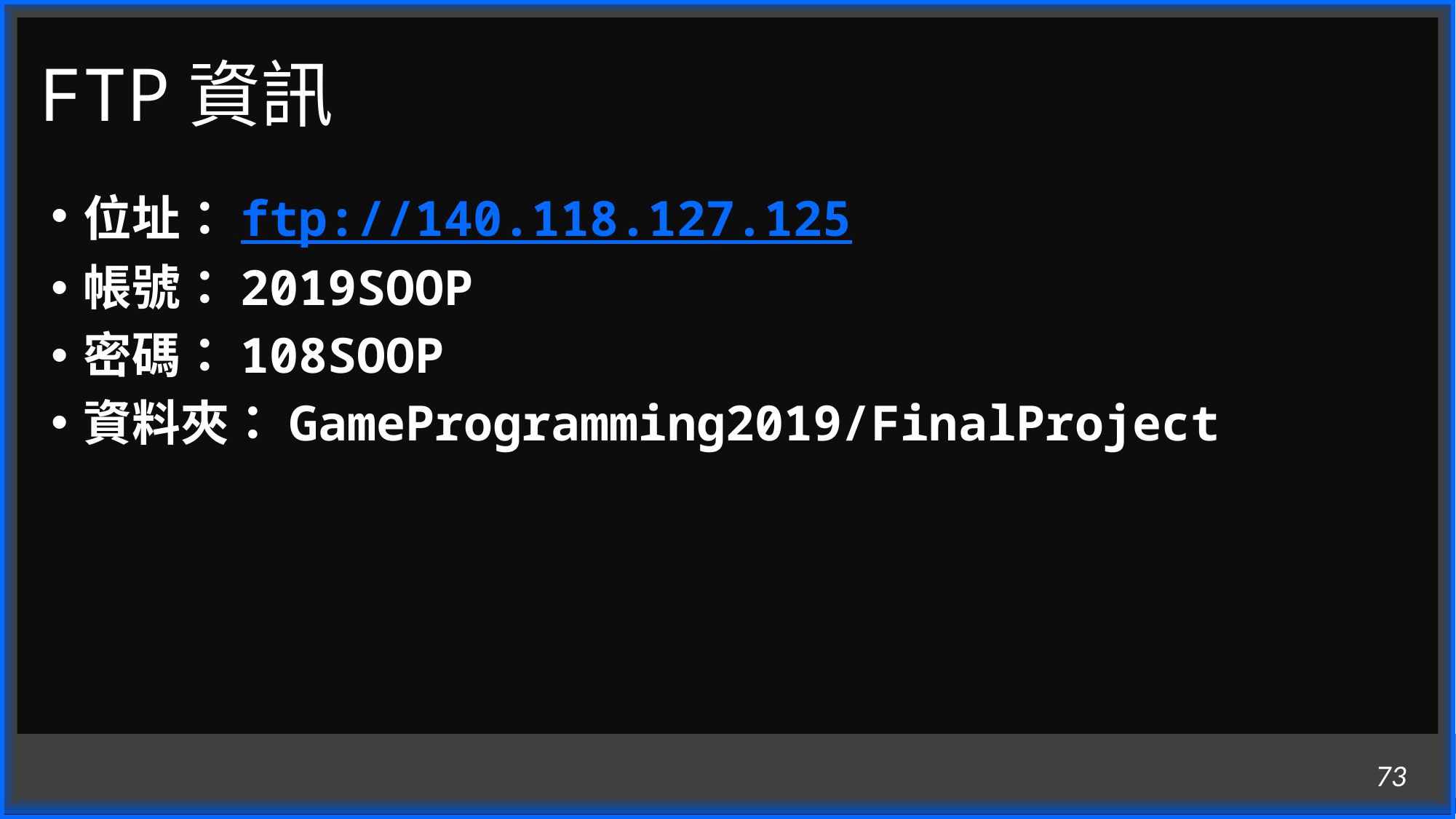

73
# FTP資訊
位址：ftp://140.118.127.125
帳號：2019SOOP
密碼：108SOOP
資料夾：GameProgramming2019/FinalProject